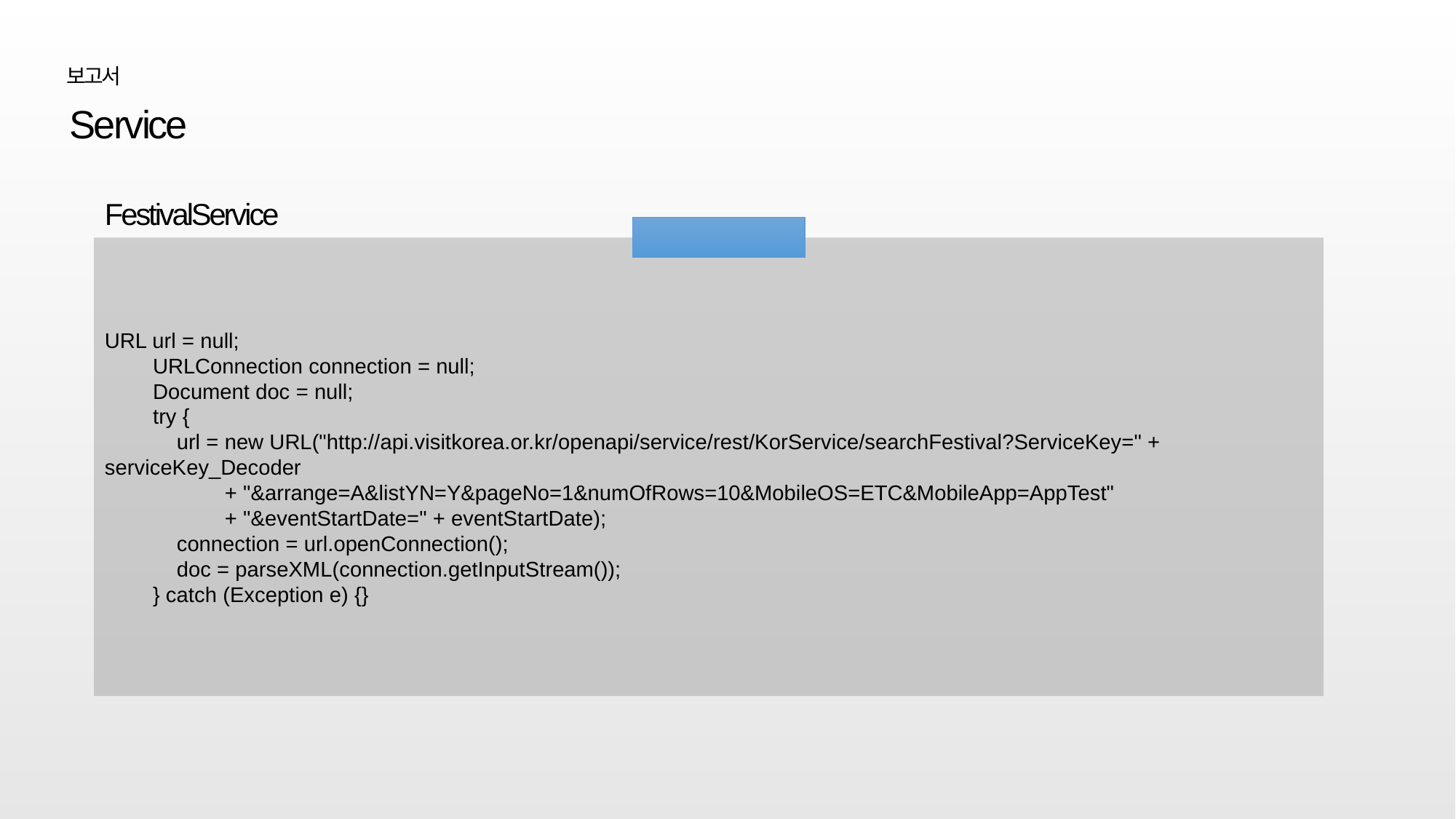

보고서
Service
FestivalService
축제 좌표 리스트
URL url = null;
        URLConnection connection = null;
        Document doc = null;
        try {
            url = new URL("http://api.visitkorea.or.kr/openapi/service/rest/KorService/searchFestival?ServiceKey=" + serviceKey_Decoder
                    + "&arrange=A&listYN=Y&pageNo=1&numOfRows=10&MobileOS=ETC&MobileApp=AppTest"
                    + "&eventStartDate=" + eventStartDate);
            connection = url.openConnection();
            doc = parseXML(connection.getInputStream());
        } catch (Exception e) {}